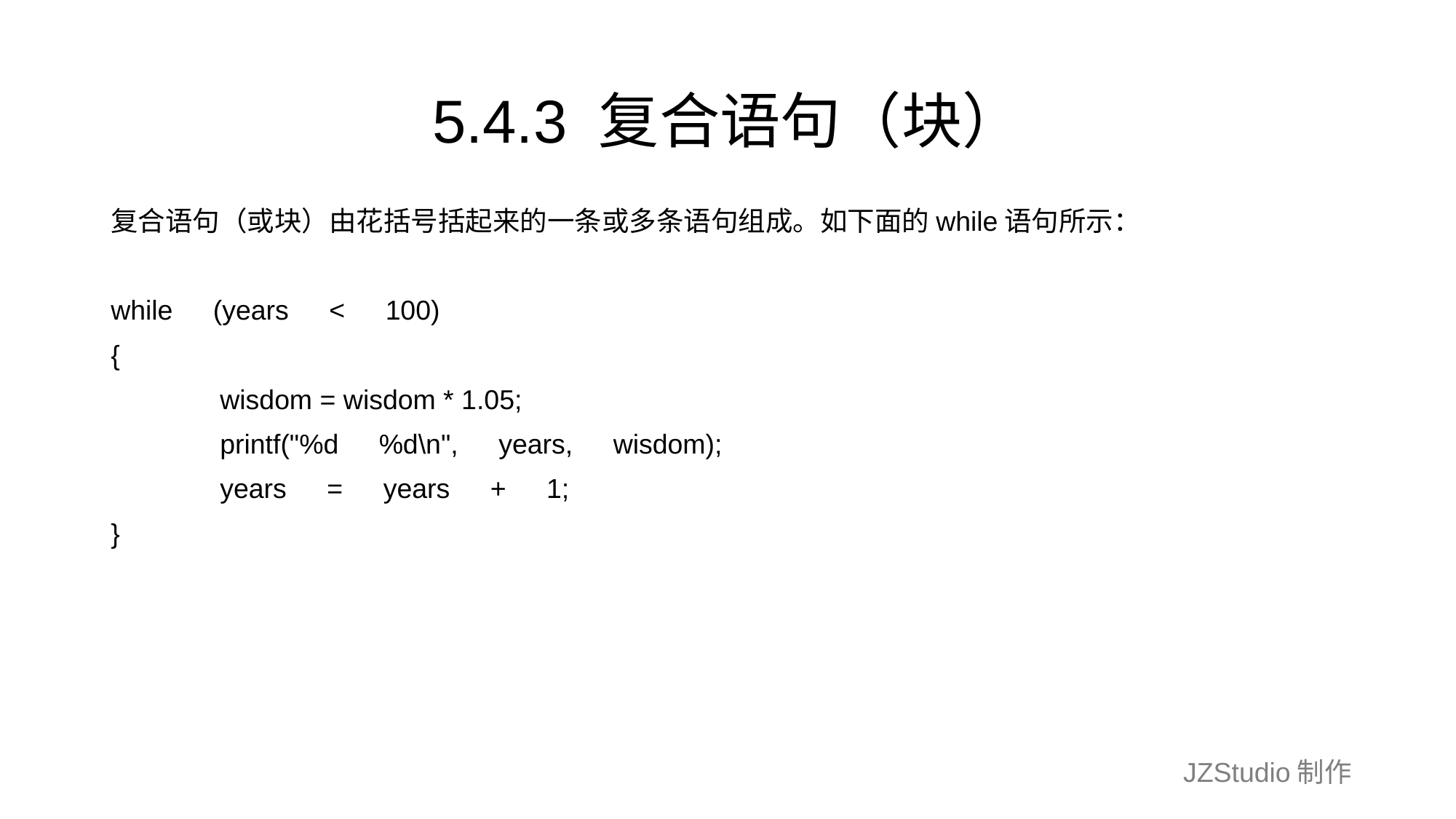

# 5.4.3 复合语句（块）
复合语句（或块）由花括号括起来的一条或多条语句组成。如下面的while语句所示：

while　(years　<　100)
{
	wisdom = wisdom * 1.05;
	printf("%d　%d\n",　years,　wisdom);
	years　=　years　+　1;
}